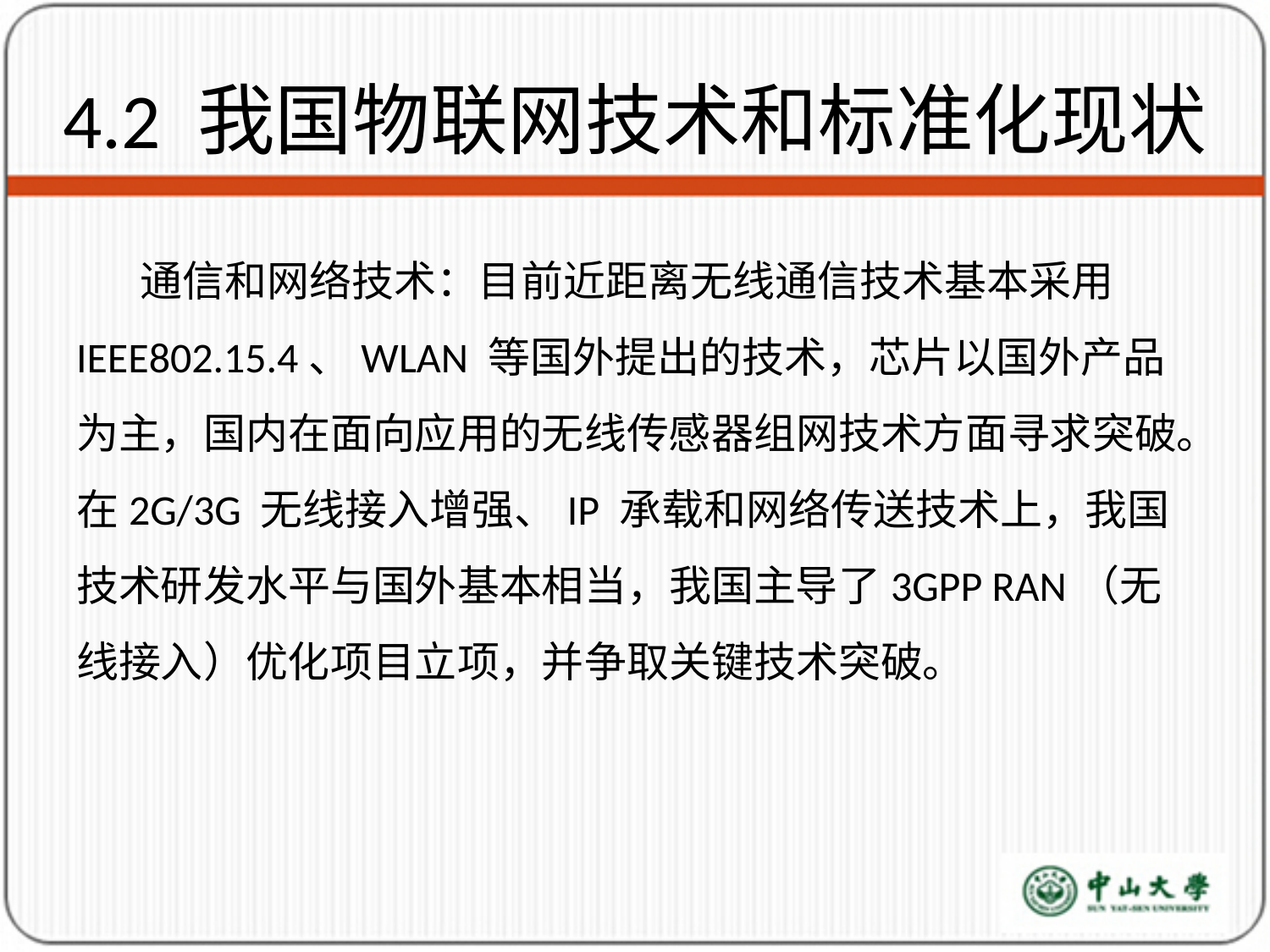

# 4.2 我国物联网技术和标准化现状
通信和网络技术：目前近距离无线通信技术基本采用IEEE802.15.4、WLAN 等国外提出的技术，芯片以国外产品为主，国内在面向应用的无线传感器组网技术方面寻求突破。在2G/3G 无线接入增强、IP 承载和网络传送技术上，我国技术研发水平与国外基本相当，我国主导了3GPP RAN（无线接入）优化项目立项，并争取关键技术突破。